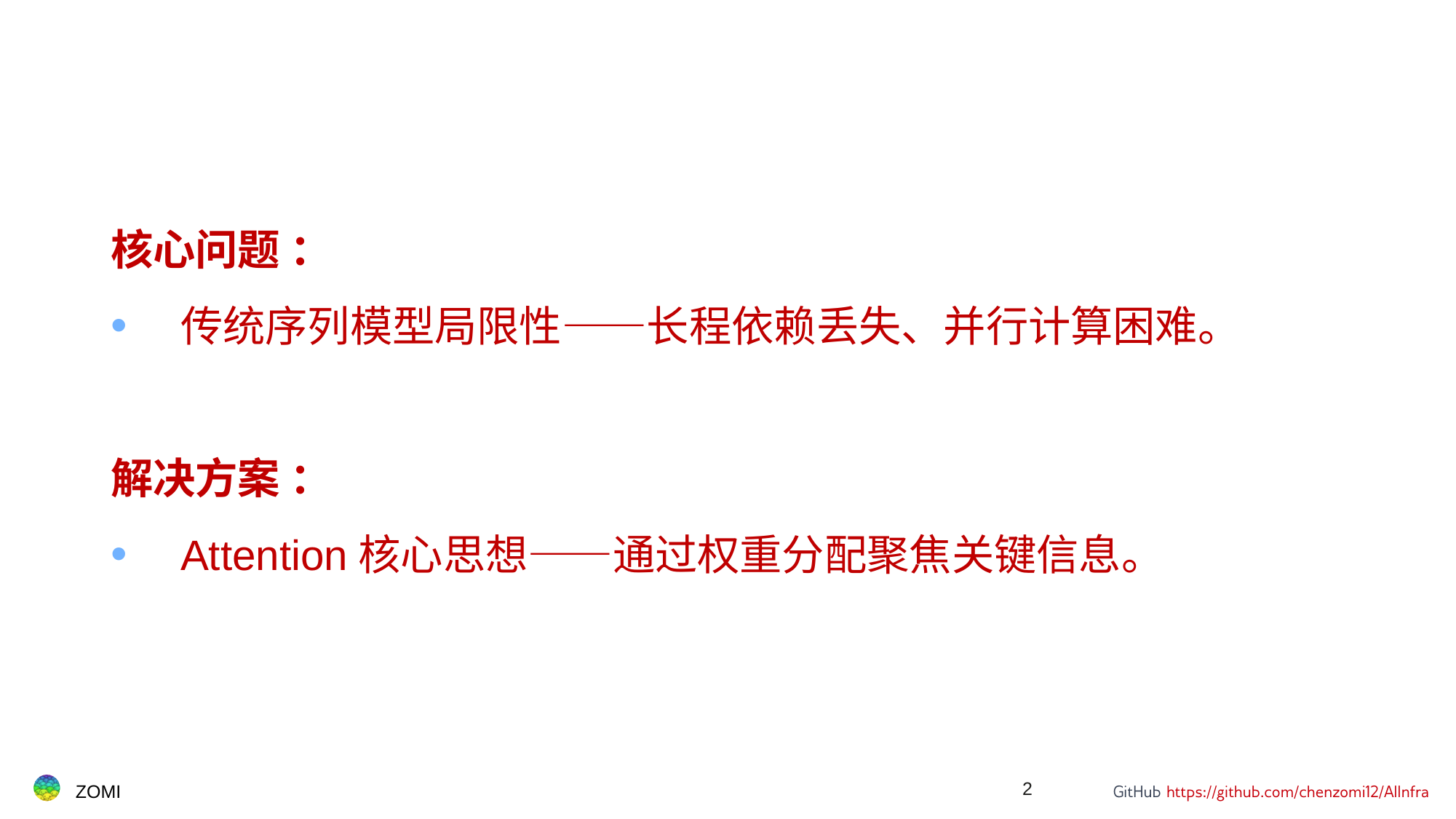

核心问题 ：
传统序列模型局限性——长程依赖丢失、并行计算困难。

解决方案 ：
Attention核心思想——通过权重分配聚焦关键信息。